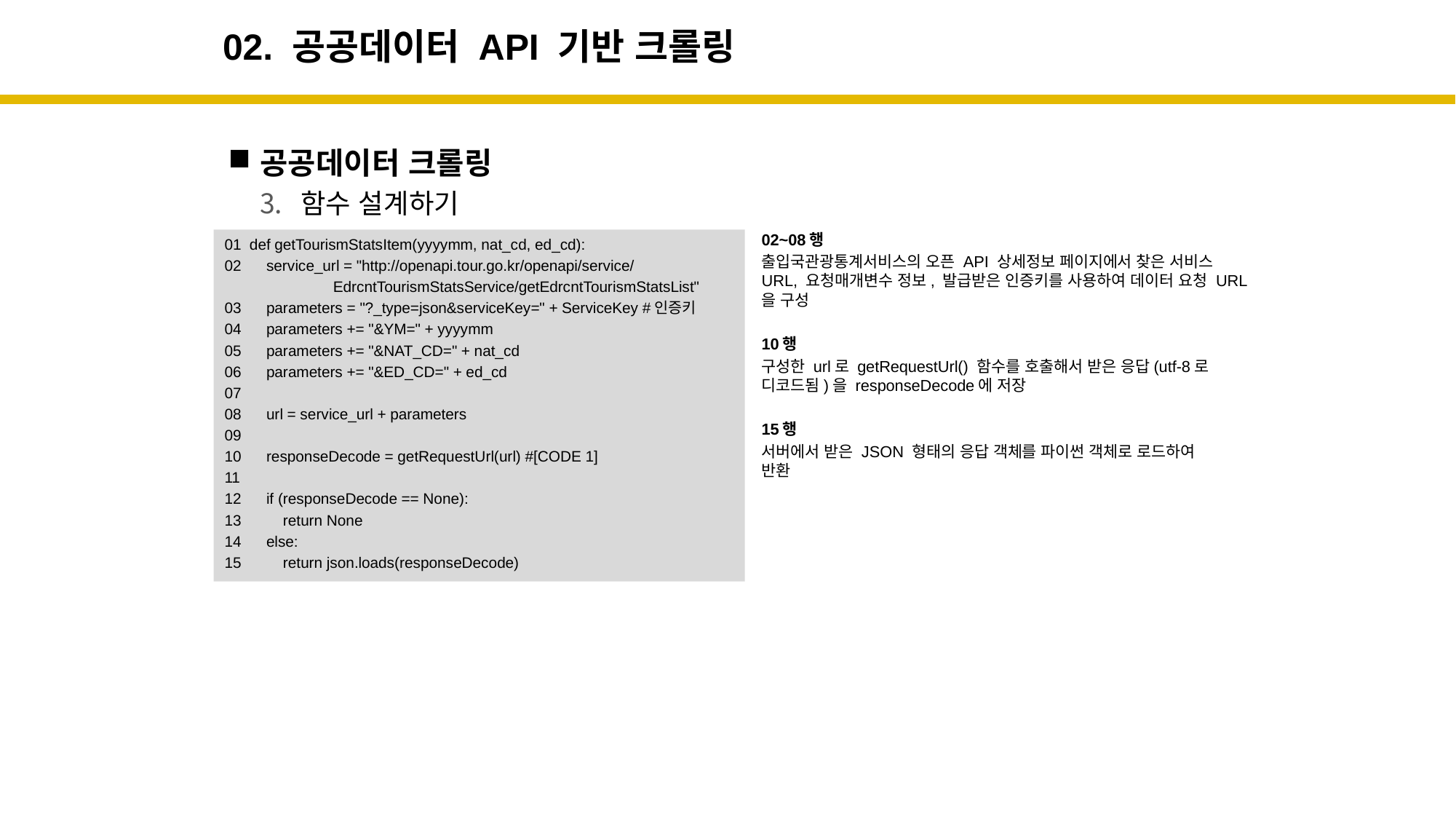

# 02. 공공데이터 API 기반 크롤링
공공데이터 크롤링
함수 설계하기

02~08행
출입국관광통계서비스의 오픈 API 상세정보 페이지에서 찾은 서비스 URL, 요청매개변수 정보, 발급받은 인증키를 사용하여 데이터 요청 URL을 구성

10행
구성한 url로 getRequestUrl() 함수를 호출해서 받은 응답(utf-8로
디코드됨)을 responseDecode에 저장

15행
서버에서 받은 JSON 형태의 응답 객체를 파이썬 객체로 로드하여
반환
01  def getTourismStatsItem(yyyymm, nat_cd, ed_cd):
02      service_url = "http://openapi.tour.go.kr/openapi/service/
                          EdrcntTourismStatsService/getEdrcntTourismStatsList"
03      parameters = "?_type=json&serviceKey=" + ServiceKey #인증키
04      parameters += "&YM=" + yyyymm
05      parameters += "&NAT_CD=" + nat_cd
06      parameters += "&ED_CD=" + ed_cd
07
08      url = service_url + parameters
09
10      responseDecode = getRequestUrl(url) #[CODE 1]
11
12      if (responseDecode == None):
13          return None
14      else:
15          return json.loads(responseDecode)